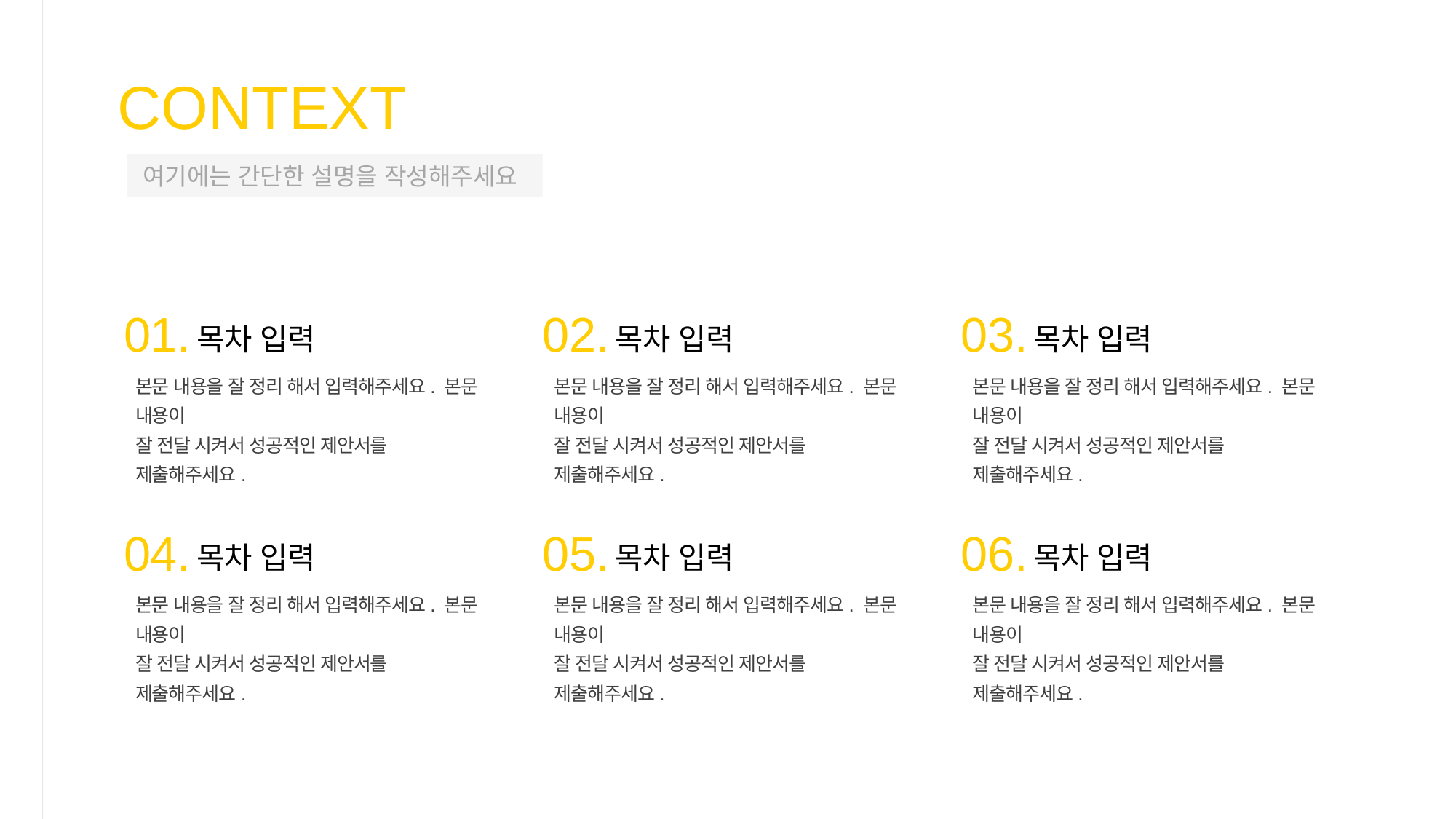

CONTEXT

여기에는 간단한 설명을 작성해주세요
01.
02.
03.
목차 입력
목차 입력
목차 입력
본문 내용을 잘 정리 해서 입력해주세요. 본문 내용이
잘 전달 시켜서 성공적인 제안서를 제출해주세요.
본문 내용을 잘 정리 해서 입력해주세요. 본문 내용이
잘 전달 시켜서 성공적인 제안서를 제출해주세요.
본문 내용을 잘 정리 해서 입력해주세요. 본문 내용이
잘 전달 시켜서 성공적인 제안서를 제출해주세요.
04.
05.
06.
목차 입력
목차 입력
목차 입력
본문 내용을 잘 정리 해서 입력해주세요. 본문 내용이
잘 전달 시켜서 성공적인 제안서를 제출해주세요.
본문 내용을 잘 정리 해서 입력해주세요. 본문 내용이
잘 전달 시켜서 성공적인 제안서를 제출해주세요.
본문 내용을 잘 정리 해서 입력해주세요. 본문 내용이
잘 전달 시켜서 성공적인 제안서를 제출해주세요.